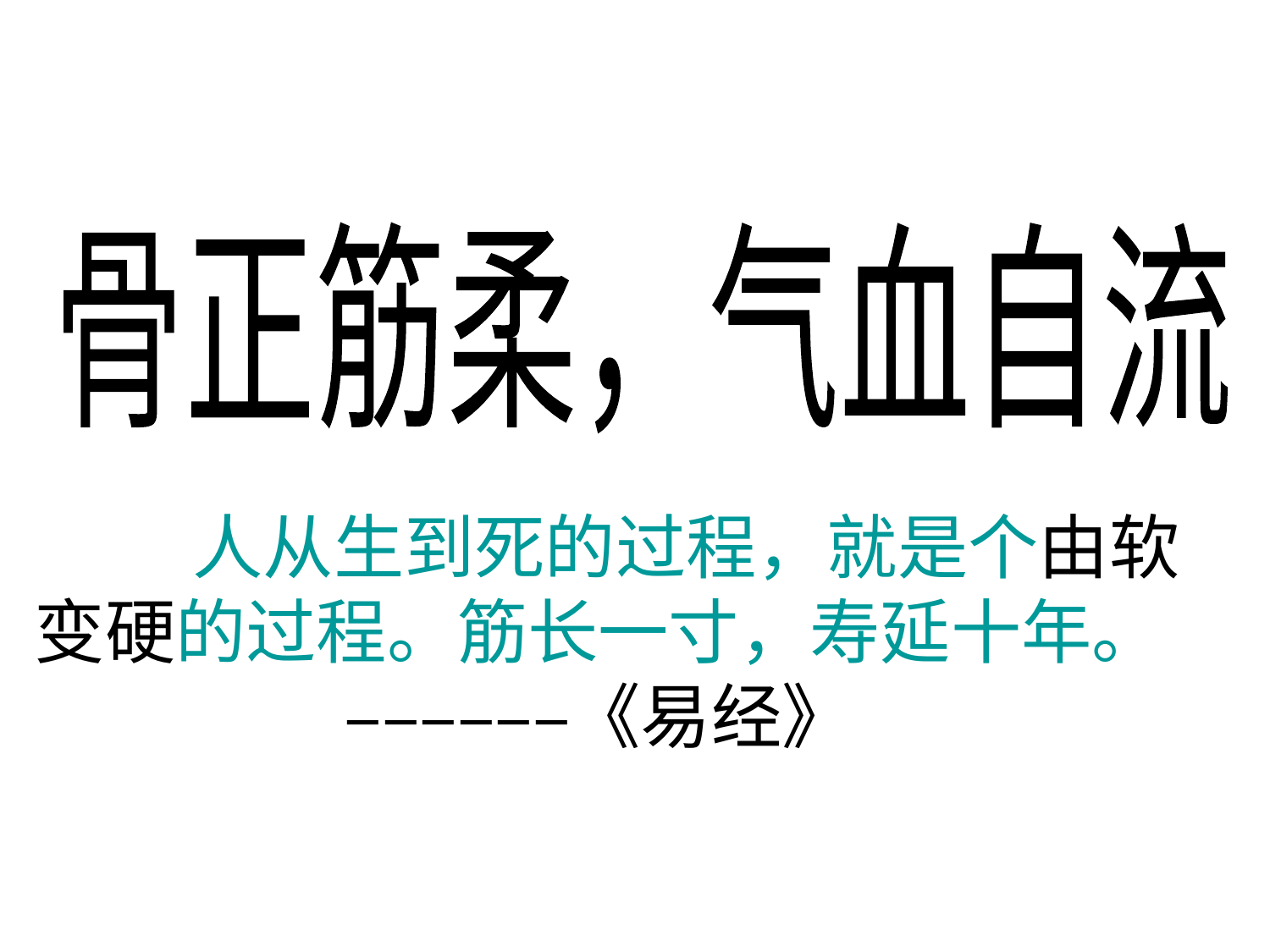

骨正筋柔，气血自流
# 人从生到死的过程，就是个由软变硬的过程。筋长一寸，寿延十年。    ––––––《易经》